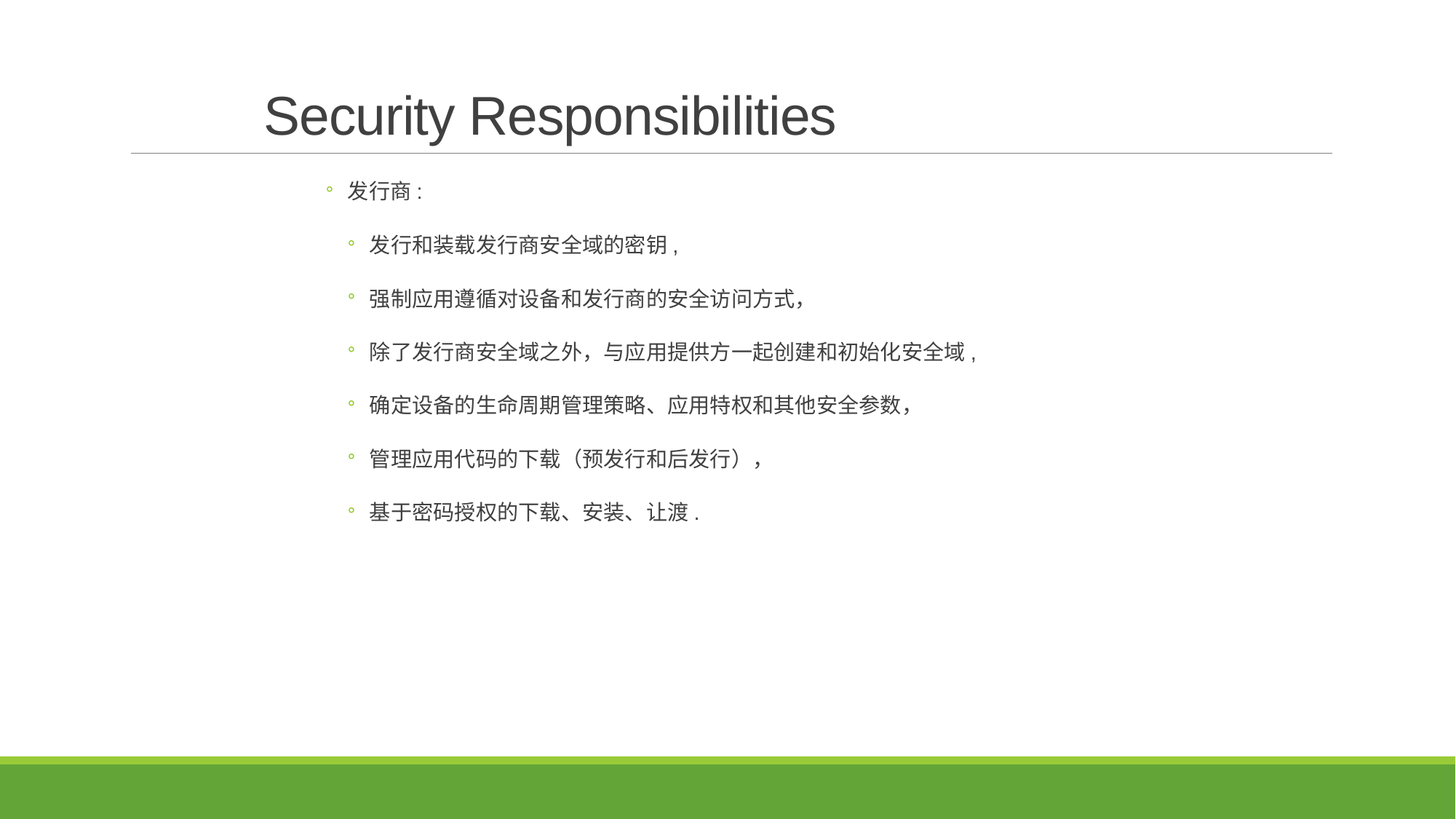

# Security Responsibilities
发行商:
发行和装载发行商安全域的密钥,
强制应用遵循对设备和发行商的安全访问方式，
除了发行商安全域之外，与应用提供方一起创建和初始化安全域,
确定设备的生命周期管理策略、应用特权和其他安全参数，
管理应用代码的下载（预发行和后发行），
基于密码授权的下载、安装、让渡.